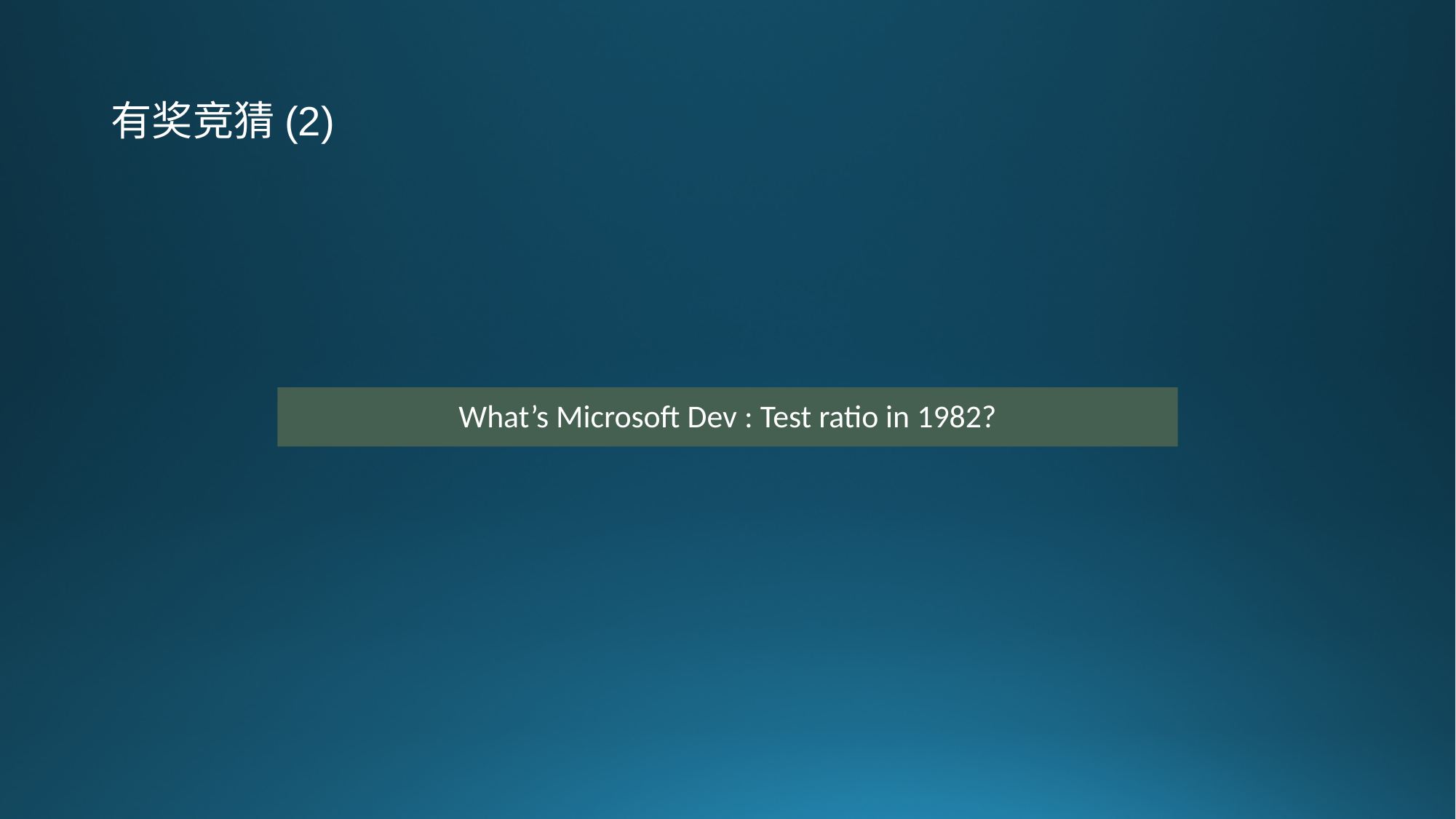

# 有奖竞猜(2)
What’s Microsoft Dev : Test ratio in 1982?